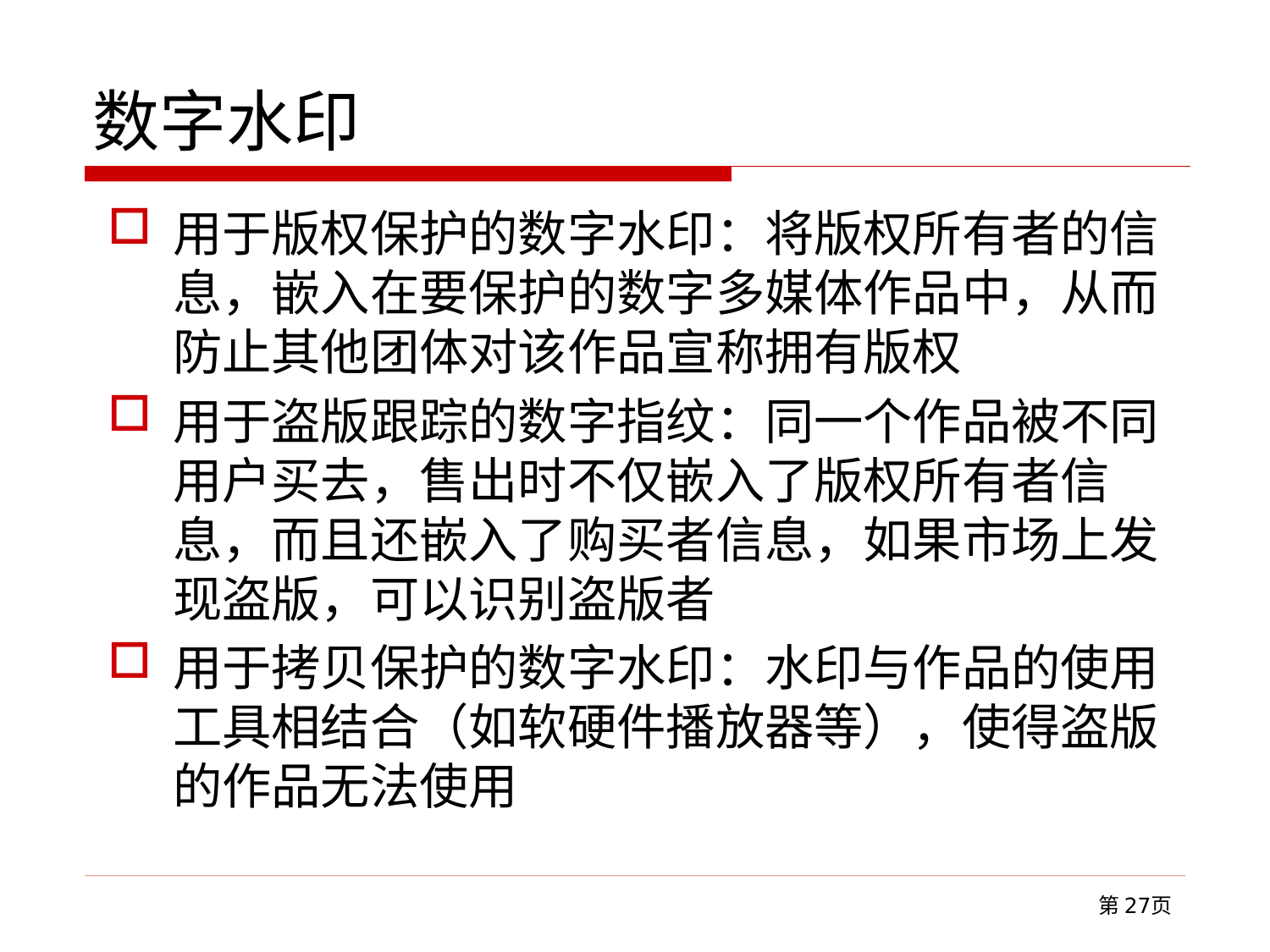

# 数字水印
用于版权保护的数字水印：将版权所有者的信息，嵌入在要保护的数字多媒体作品中，从而防止其他团体对该作品宣称拥有版权
用于盗版跟踪的数字指纹：同一个作品被不同用户买去，售出时不仅嵌入了版权所有者信息，而且还嵌入了购买者信息，如果市场上发现盗版，可以识别盗版者
用于拷贝保护的数字水印：水印与作品的使用工具相结合（如软硬件播放器等），使得盗版的作品无法使用
27